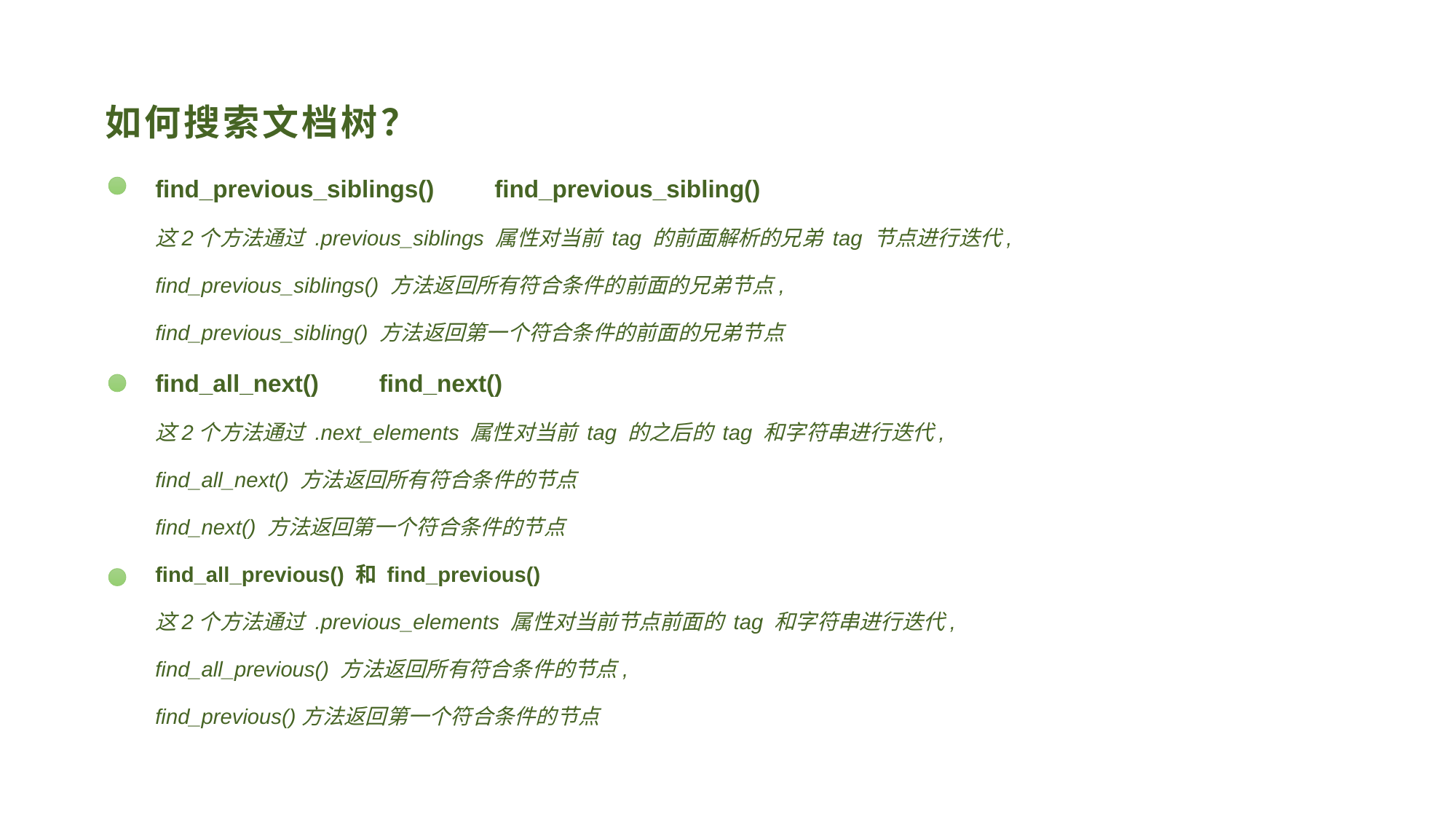

# 如何搜索文档树？
find_previous_siblings()         find_previous_sibling()
这2个方法通过 .previous_siblings 属性对当前 tag 的前面解析的兄弟 tag 节点进行迭代,
find_previous_siblings() 方法返回所有符合条件的前面的兄弟节点,
find_previous_sibling() 方法返回第一个符合条件的前面的兄弟节点
find_all_next()         find_next()
这2个方法通过 .next_elements 属性对当前 tag 的之后的 tag 和字符串进行迭代,
find_all_next() 方法返回所有符合条件的节点
find_next() 方法返回第一个符合条件的节点
find_all_previous() 和 find_previous()
这2个方法通过 .previous_elements 属性对当前节点前面的 tag 和字符串进行迭代,
find_all_previous() 方法返回所有符合条件的节点,
find_previous()方法返回第一个符合条件的节点